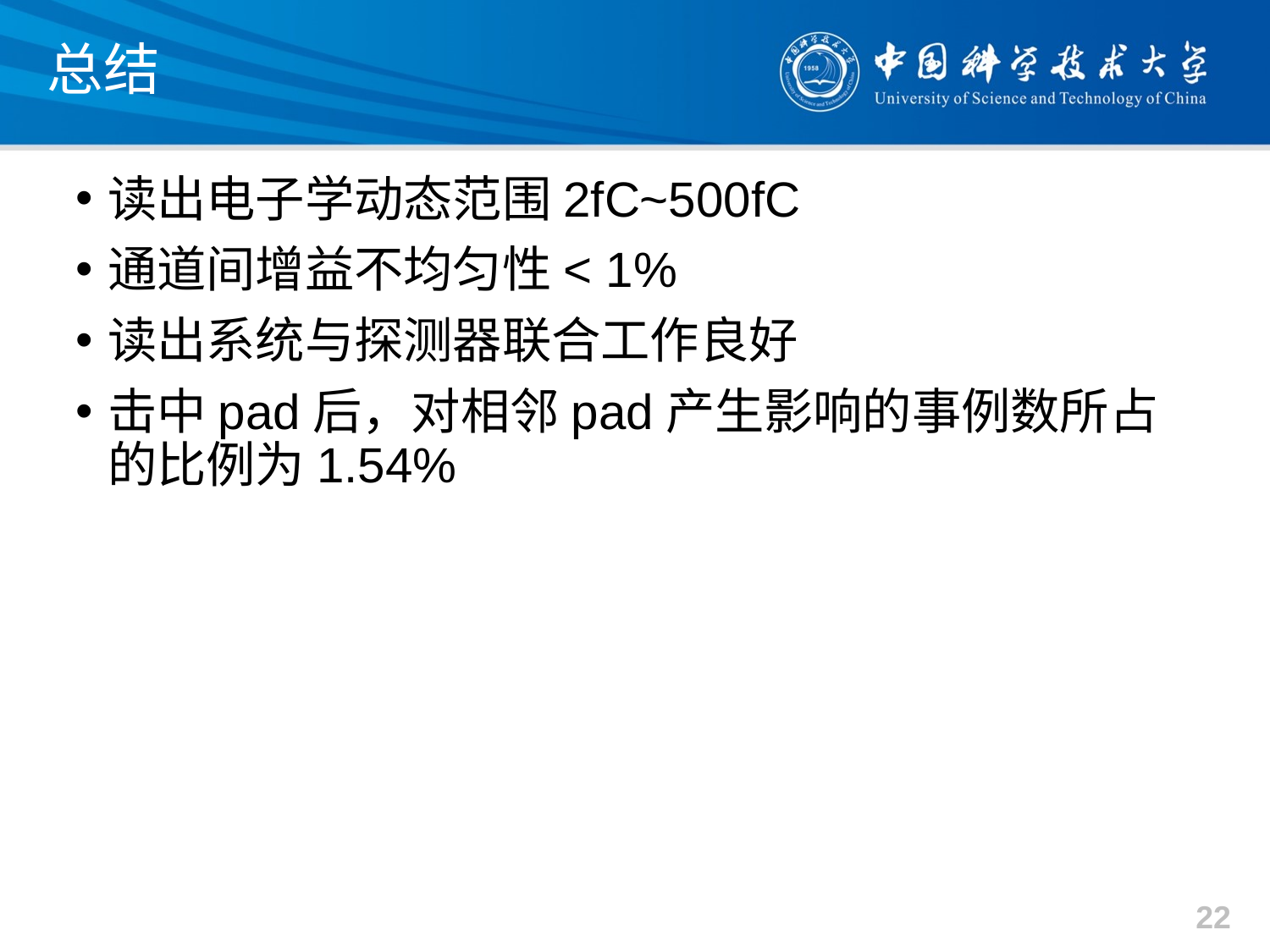

# 总结
读出电子学动态范围2fC~500fC
通道间增益不均匀性< 1%
读出系统与探测器联合工作良好
击中pad后，对相邻pad产生影响的事例数所占的比例为1.54%
22